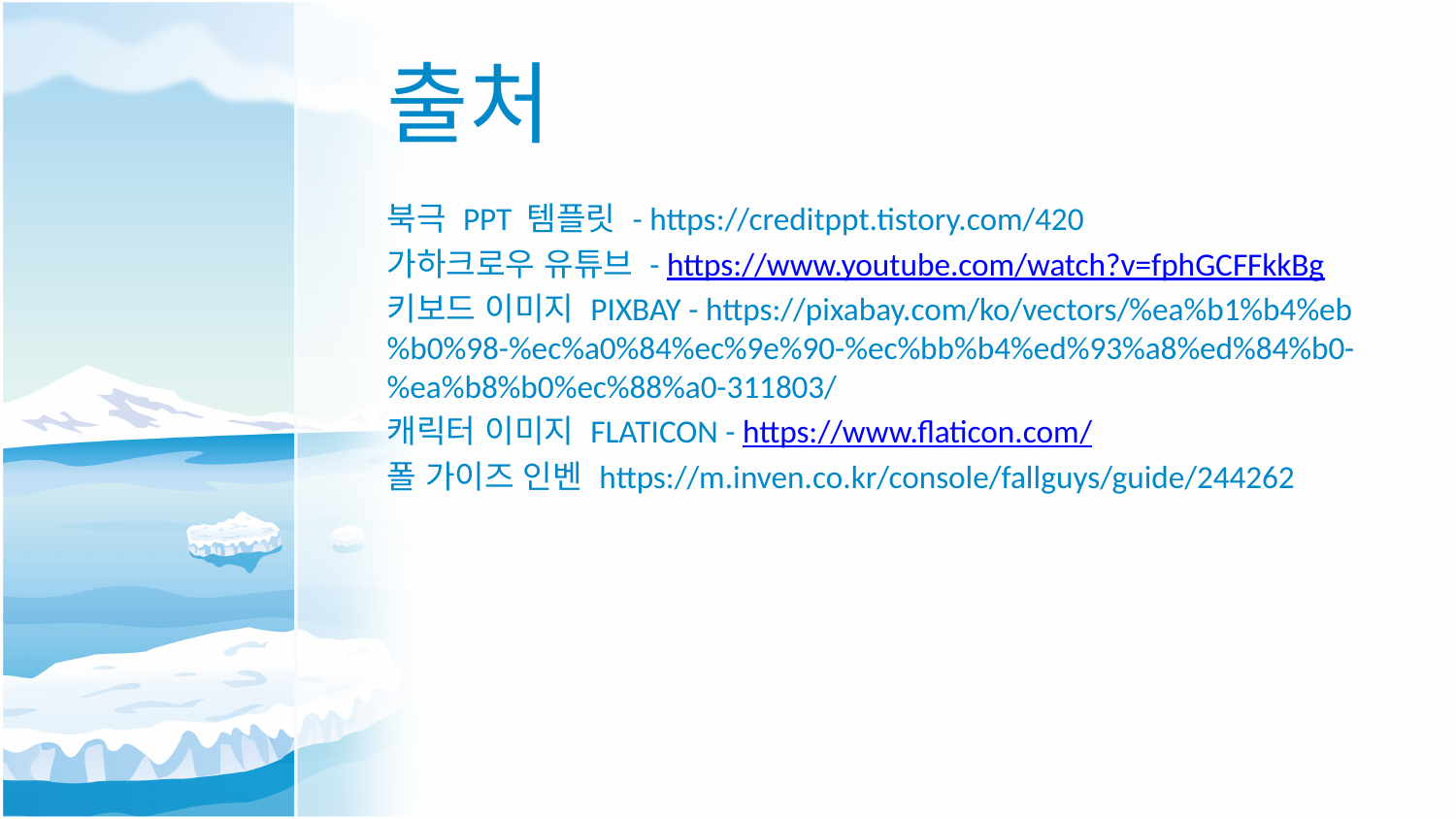

# 출처
북극 PPT 템플릿 - https://creditppt.tistory.com/420
가하크로우 유튜브 - https://www.youtube.com/watch?v=fphGCFFkkBg
키보드 이미지 PIXBAY - https://pixabay.com/ko/vectors/%ea%b1%b4%eb%b0%98-%ec%a0%84%ec%9e%90-%ec%bb%b4%ed%93%a8%ed%84%b0-%ea%b8%b0%ec%88%a0-311803/
캐릭터 이미지 FLATICON - https://www.flaticon.com/
폴 가이즈 인벤 https://m.inven.co.kr/console/fallguys/guide/244262